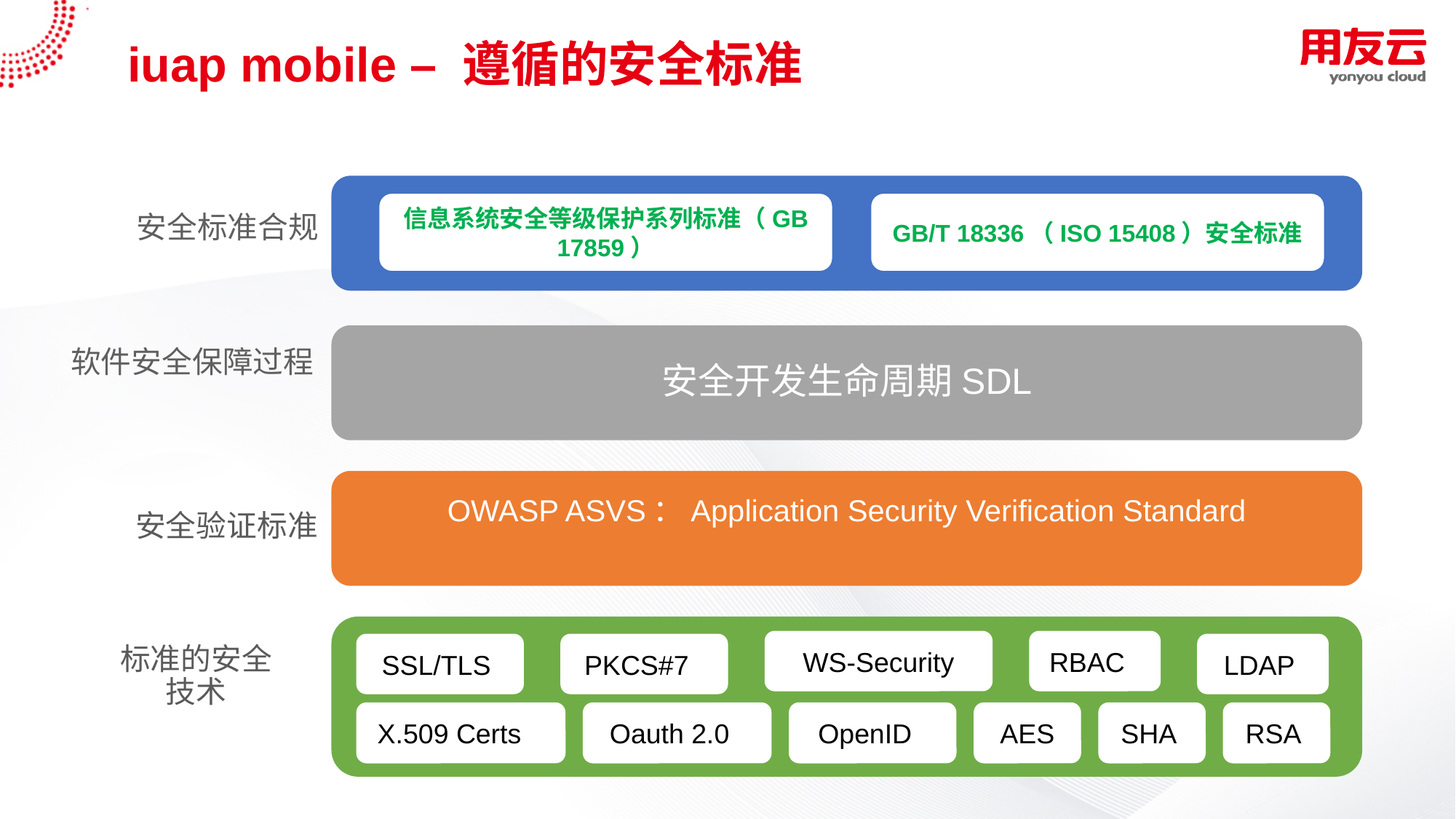

# iuap mobile – 遵循的安全标准

GB/T 18336（ISO 15408）安全标准
信息系统安全等级保护系列标准（GB 17859）
安全标准合规

安全开发生命周期SDL
软件安全保障过程

OWASP ASVS：Application Security Verification Standard
安全验证标准

WS-Security
RBAC
SSL/TLS
PKCS#7
LDAP
标准的安全
技术
X.509 Certs
Oauth 2.0
OpenID
AES
SHA
RSA